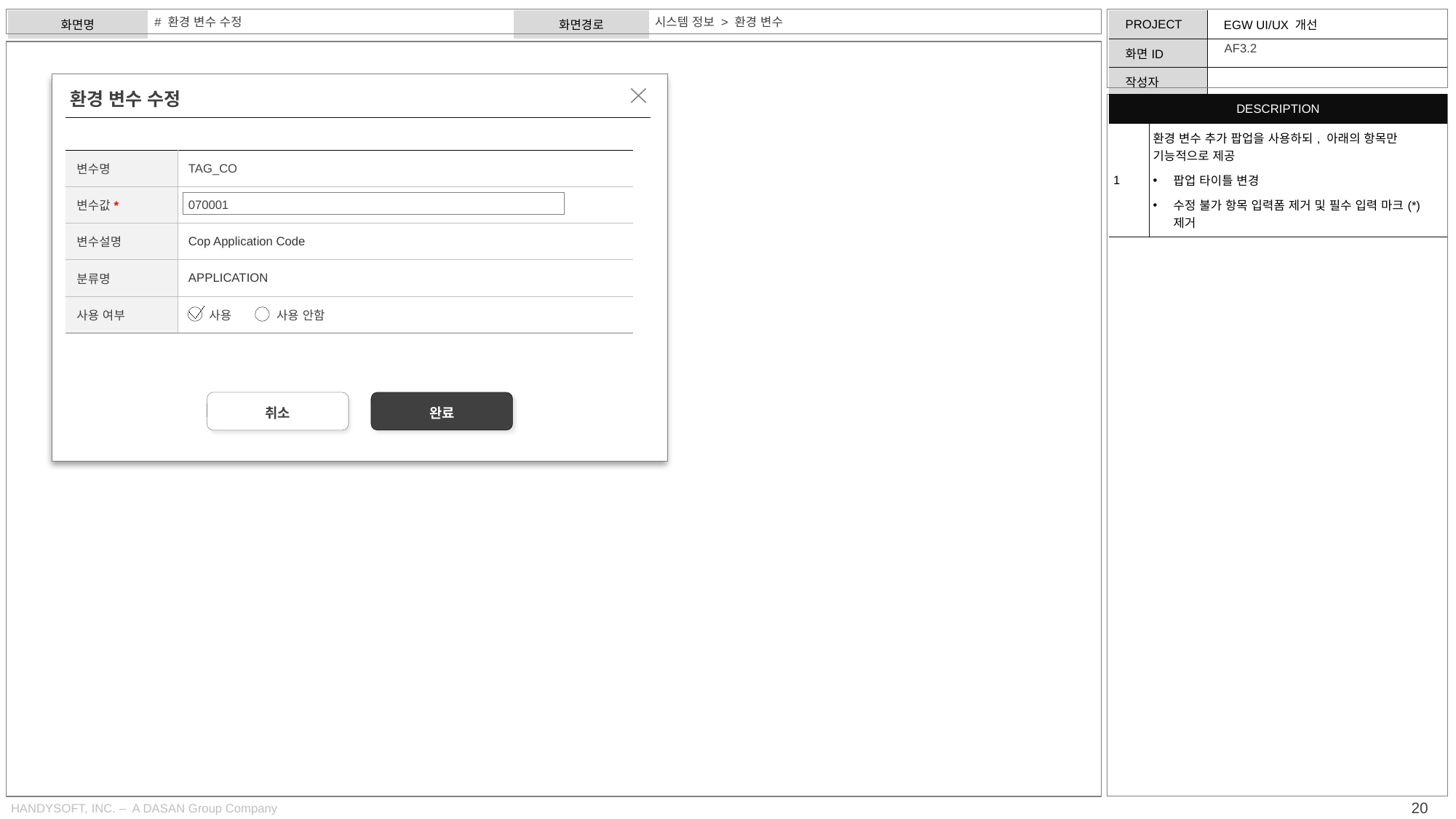

# 환경 변수 수정
시스템 정보 > 환경 변수
AF3.2

환경 변수 수정

| DESCRIPTION |  |
| --- | --- |
| 1 | 환경 변수 추가 팝업을 사용하되, 아래의 항목만 기능적으로 제공 팝업 타이틀 변경 수정 불가 항목 입력폼 제거 및 필수 입력 마크(\*) 제거 |
| 변수명 | TAG\_CO |
| --- | --- |
| 변수값\* | 070001 |
| 변수설명 | Cop Application Code |
| 분류명 | APPLICATION |
| 사용 여부 | 사용 사용 안함 |

취소
완료